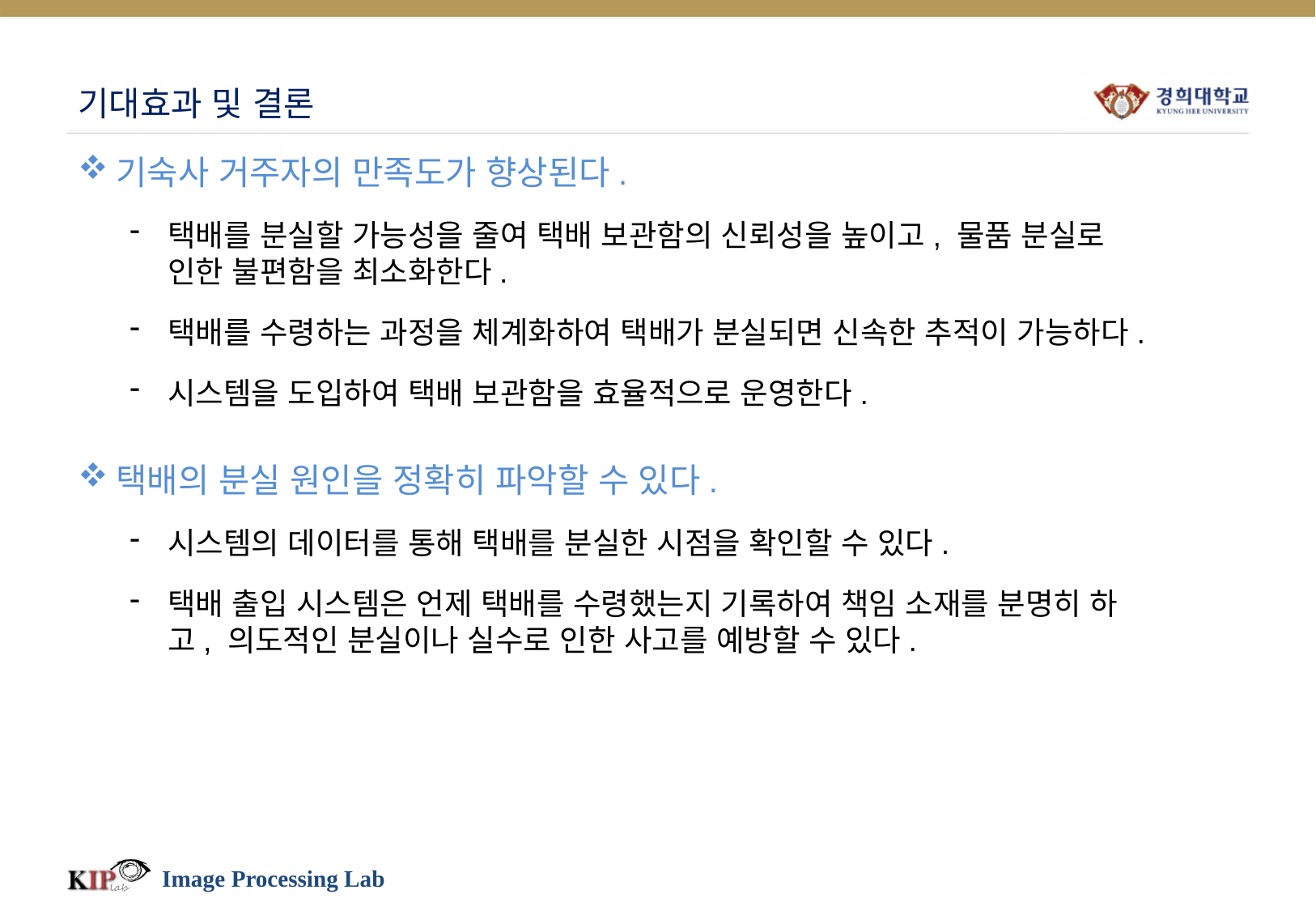

# 기대효과 및 결론
기숙사 거주자의 만족도가 향상된다.
택배를 분실할 가능성을 줄여 택배 보관함의 신뢰성을 높이고, 물품 분실로 인한 불편함을 최소화한다.
택배를 수령하는 과정을 체계화하여 택배가 분실되면 신속한 추적이 가능하다.
시스템을 도입하여 택배 보관함을 효율적으로 운영한다.
택배의 분실 원인을 정확히 파악할 수 있다.
시스템의 데이터를 통해 택배를 분실한 시점을 확인할 수 있다.
택배 출입 시스템은 언제 택배를 수령했는지 기록하여 책임 소재를 분명히 하고, 의도적인 분실이나 실수로 인한 사고를 예방할 수 있다.
Image Processing Lab